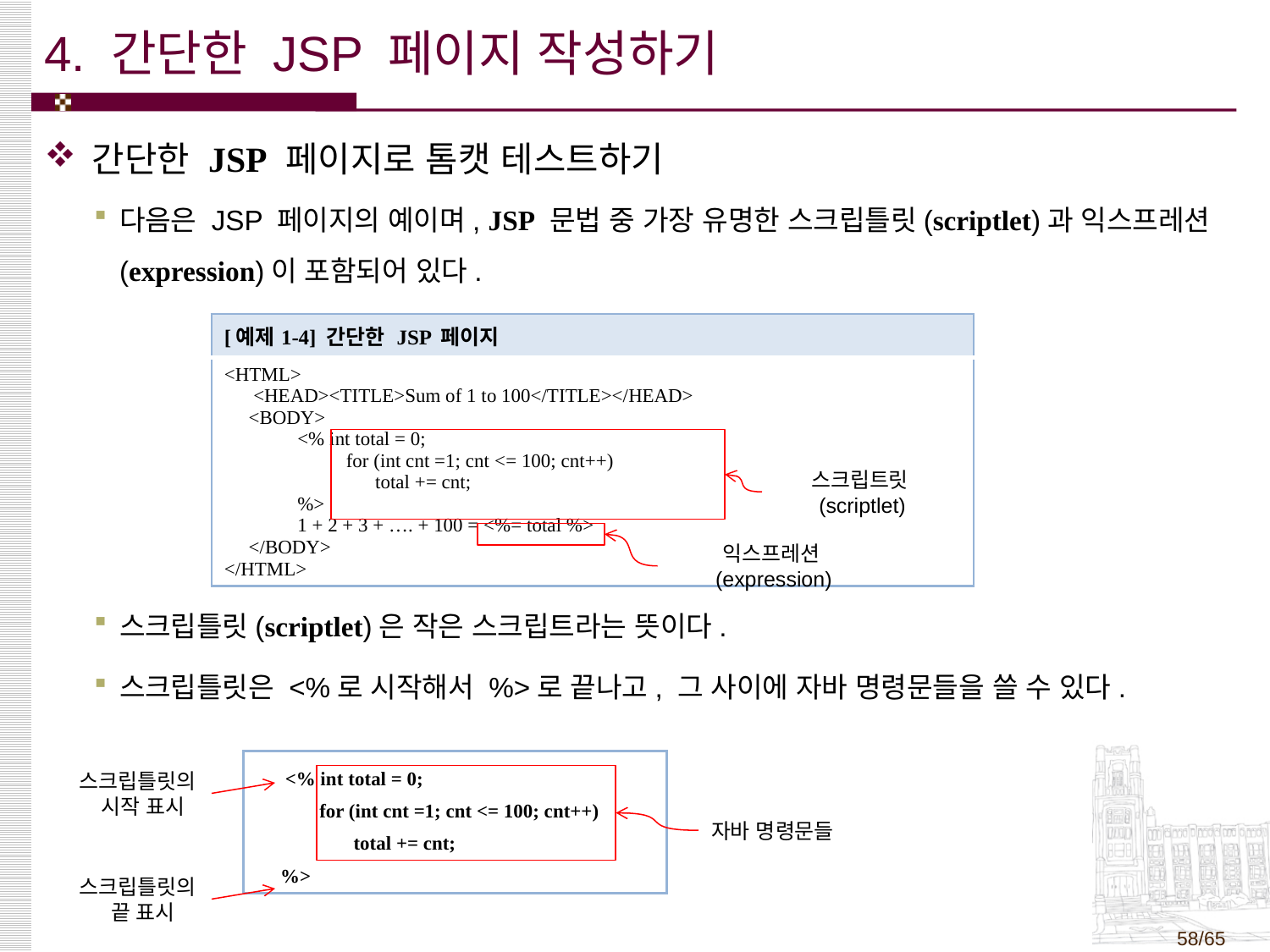

# 4. 간단한 JSP 페이지 작성하기
간단한 JSP 페이지로 톰캣 테스트하기
다음은 JSP 페이지의 예이며, JSP 문법 중 가장 유명한 스크립틀릿(scriptlet)과 익스프레션(expression)이 포함되어 있다.

스크립틀릿(scriptlet)은 작은 스크립트라는 뜻이다.
스크립틀릿은 <%로 시작해서 %>로 끝나고, 그 사이에 자바 명령문들을 쓸 수 있다.

| [예제1-4] 간단한 JSP 페이지 |
| --- |
| <HTML> <HEAD><TITLE>Sum of 1 to 100</TITLE></HEAD> <BODY> <% int total = 0; for (int cnt =1; cnt <= 100; cnt++) total += cnt; %> 1 + 2 + 3 + …. + 100 = <%= total %> </BODY> </HTML> |

스크립트릿(scriptlet)

익스프레션(expression)
| <% int total = 0; for (int cnt =1; cnt <= 100; cnt++) total += cnt; %> |
| --- |

스크립틀릿의
 시작 표시
자바 명령문들
스크립틀릿의
 끝 표시